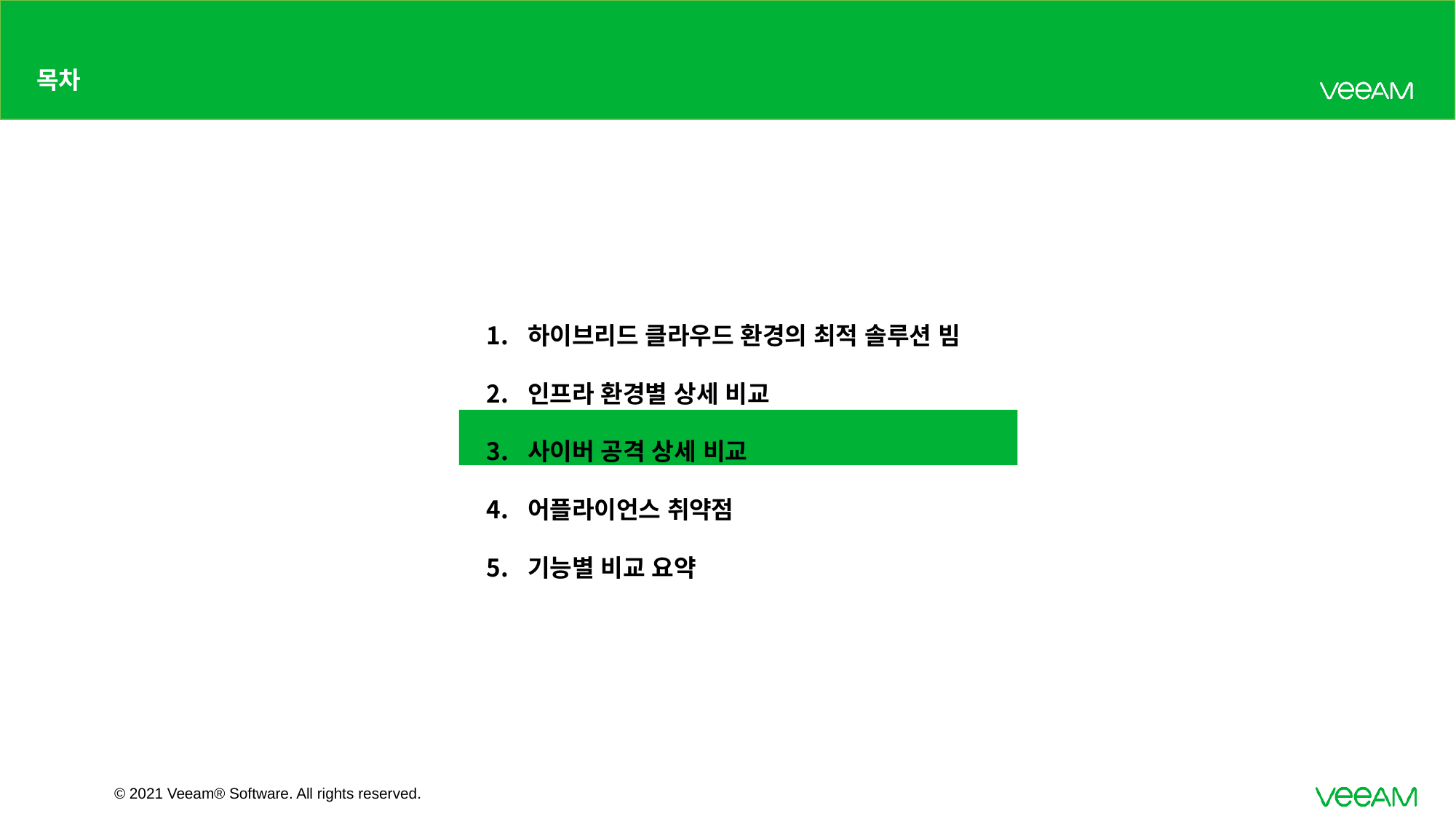

# 목차
하이브리드 클라우드 환경의 최적 솔루션 빔
인프라 환경별 상세 비교
사이버 공격 상세 비교
어플라이언스 취약점
기능별 비교 요약